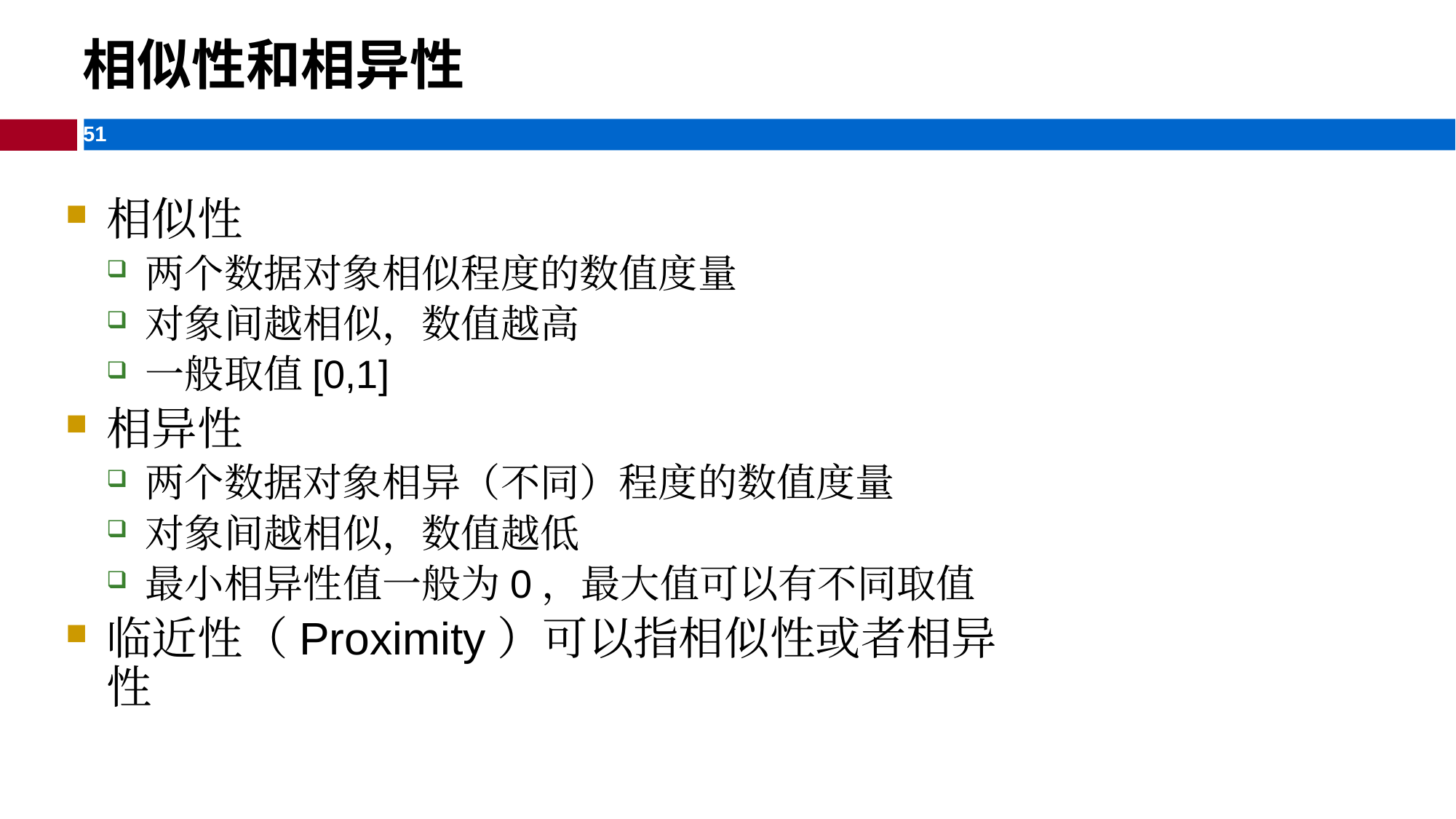

相似性和相异性
相似性
两个数据对象相似程度的数值度量
对象间越相似，数值越高
一般取值[0,1]
相异性
两个数据对象相异（不同）程度的数值度量
对象间越相似，数值越低
最小相异性值一般为0，最大值可以有不同取值
临近性（Proximity）可以指相似性或者相异性